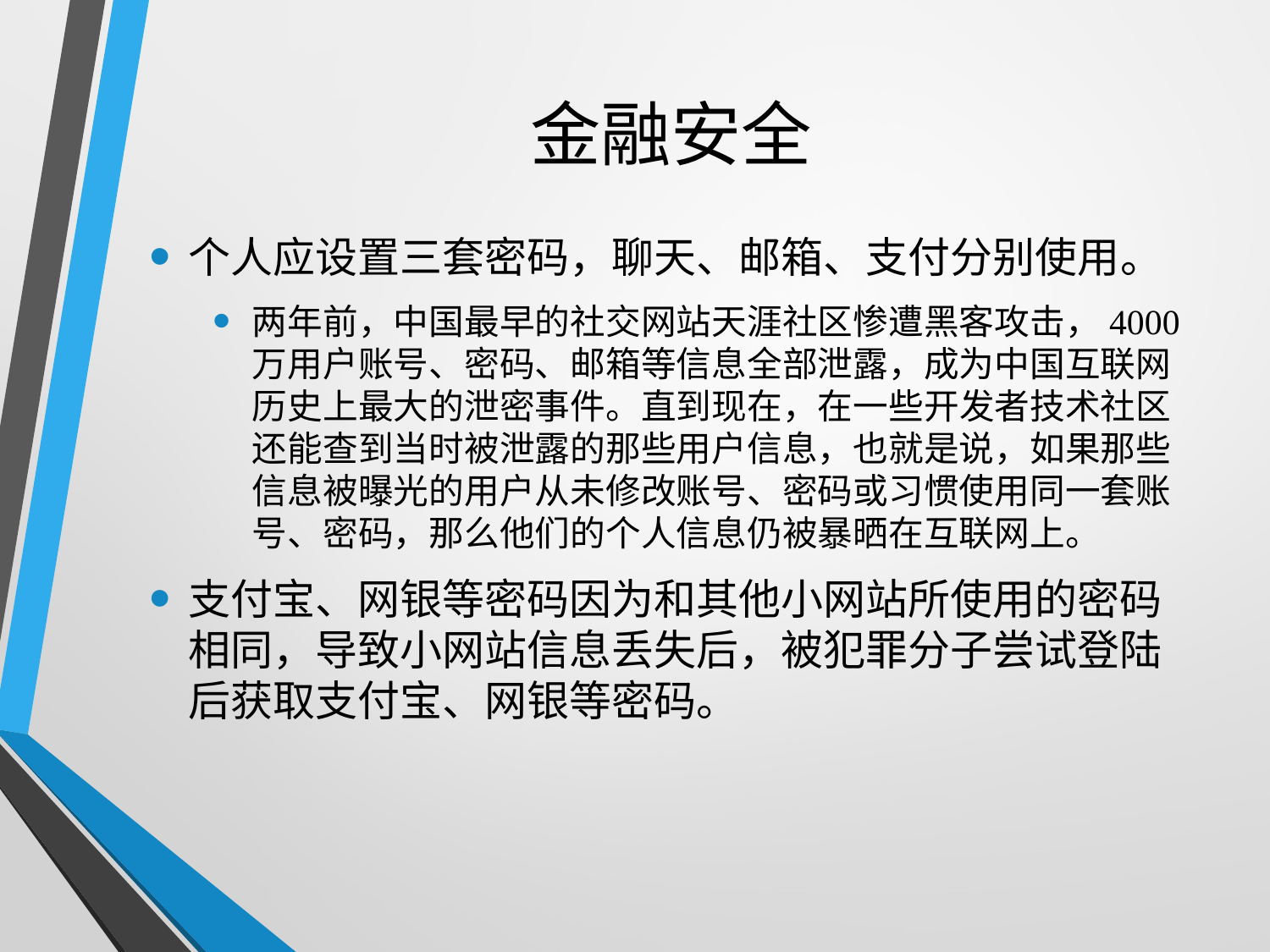

# 金融安全
个人应设置三套密码，聊天、邮箱、支付分别使用。
两年前，中国最早的社交网站天涯社区惨遭黑客攻击，4000万用户账号、密码、邮箱等信息全部泄露，成为中国互联网历史上最大的泄密事件。直到现在，在一些开发者技术社区还能查到当时被泄露的那些用户信息，也就是说，如果那些信息被曝光的用户从未修改账号、密码或习惯使用同一套账号、密码，那么他们的个人信息仍被暴晒在互联网上。
支付宝、网银等密码因为和其他小网站所使用的密码相同，导致小网站信息丢失后，被犯罪分子尝试登陆后获取支付宝、网银等密码。